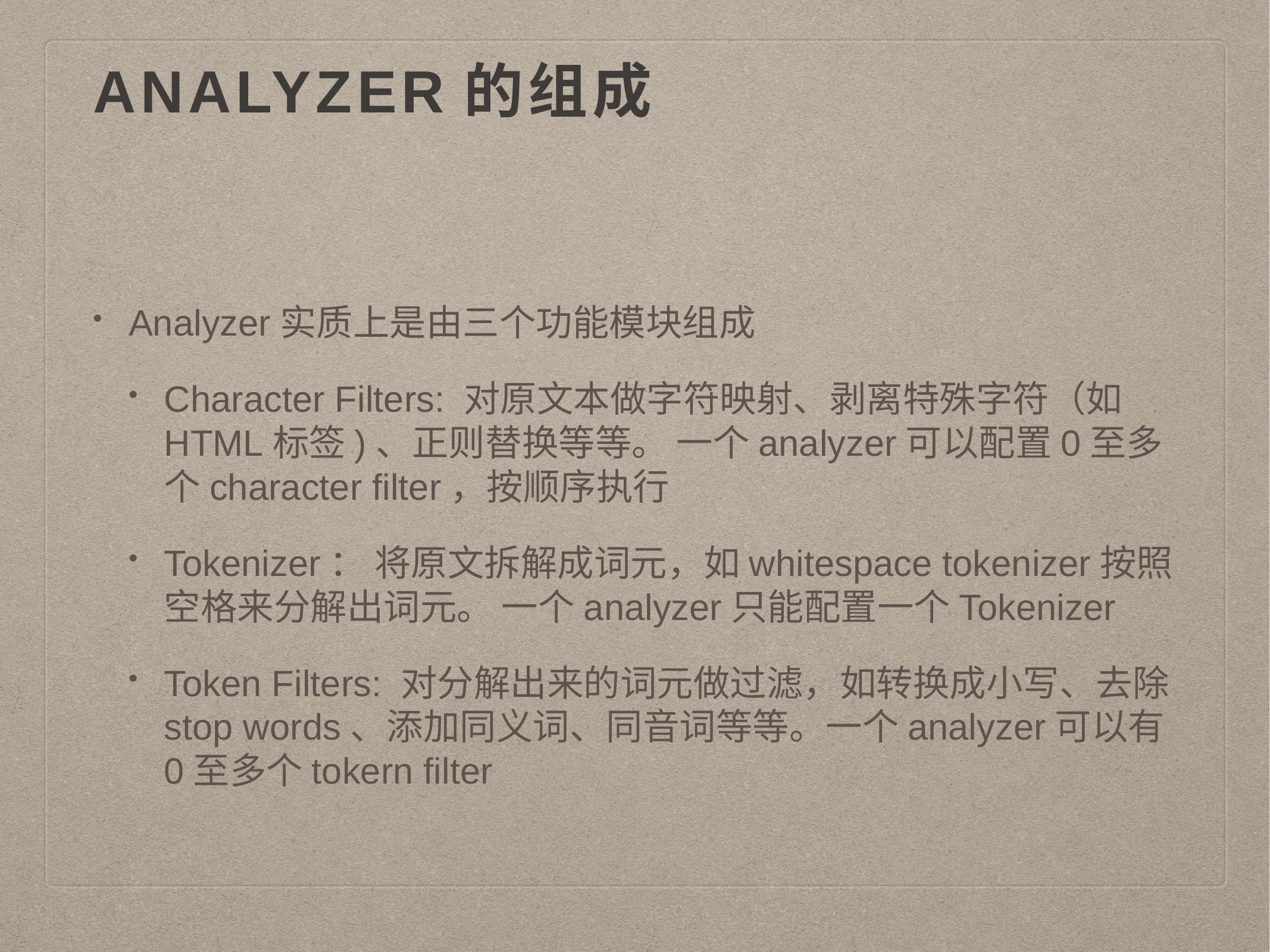

# Analyzer的组成
Analyzer实质上是由三个功能模块组成
Character Filters: 对原文本做字符映射、剥离特殊字符（如HTML标签)、正则替换等等。 一个analyzer可以配置0至多个character filter，按顺序执行
Tokenizer： 将原文拆解成词元，如whitespace tokenizer按照空格来分解出词元。 一个analyzer只能配置一个Tokenizer
Token Filters: 对分解出来的词元做过滤，如转换成小写、去除stop words、添加同义词、同音词等等。一个analyzer可以有0至多个tokern filter
25